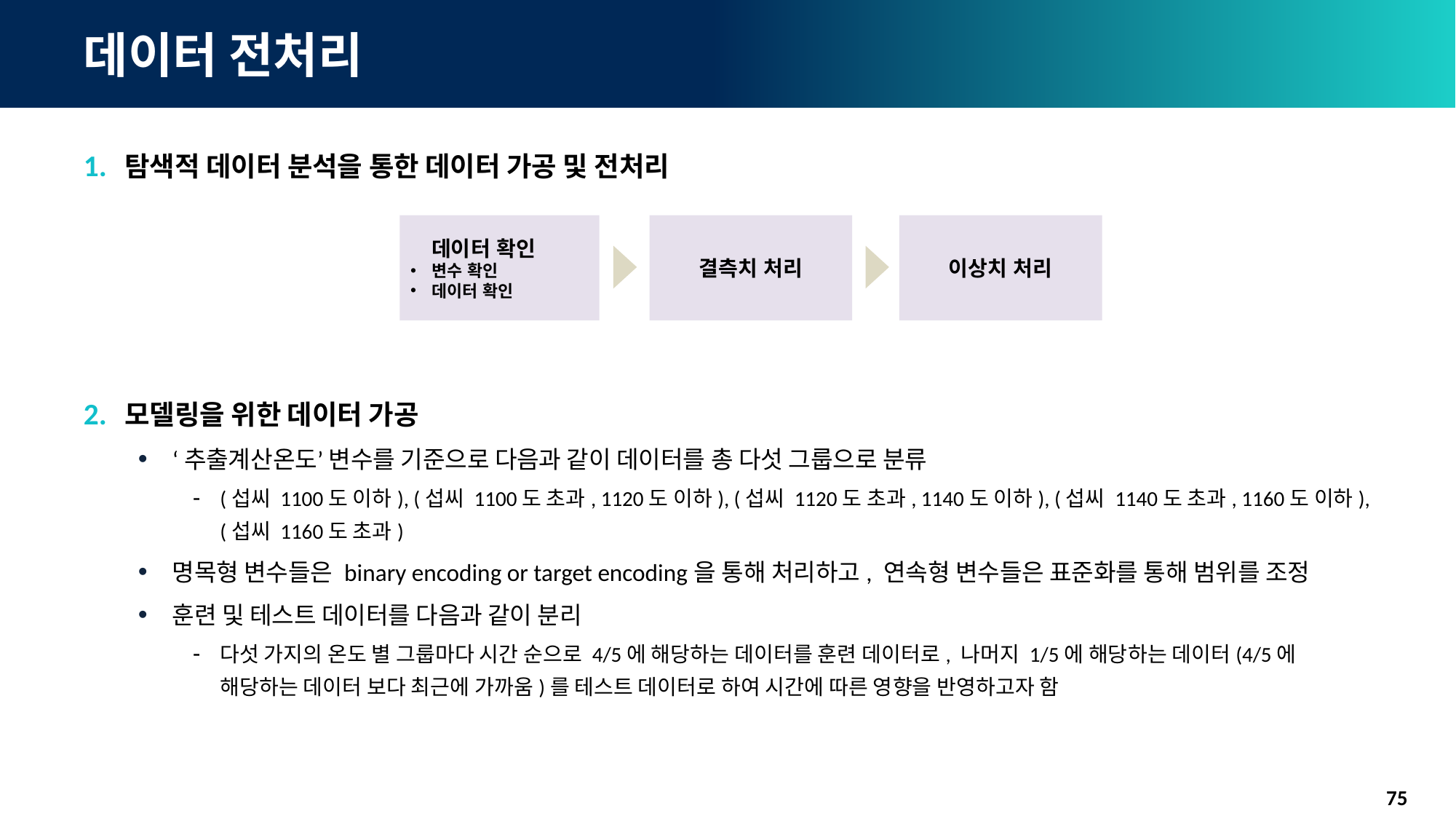

# 데이터 전처리
탐색적 데이터 분석을 통한 데이터 가공 및 전처리

모델링을 위한 데이터 가공
‘추출계산온도’ 변수를 기준으로 다음과 같이 데이터를 총 다섯 그룹으로 분류
(섭씨 1100도 이하), (섭씨 1100도 초과, 1120도 이하), (섭씨 1120도 초과, 1140도 이하), (섭씨 1140도 초과, 1160도 이하), (섭씨 1160도 초과)
명목형 변수들은 binary encoding or target encoding을 통해 처리하고, 연속형 변수들은 표준화를 통해 범위를 조정
훈련 및 테스트 데이터를 다음과 같이 분리
다섯 가지의 온도 별 그룹마다 시간 순으로 4/5에 해당하는 데이터를 훈련 데이터로, 나머지 1/5에 해당하는 데이터(4/5에 해당하는 데이터 보다 최근에 가까움)를 테스트 데이터로 하여 시간에 따른 영향을 반영하고자 함

데이터 확인
변수 확인
데이터 확인
결측치 처리
이상치 처리

75